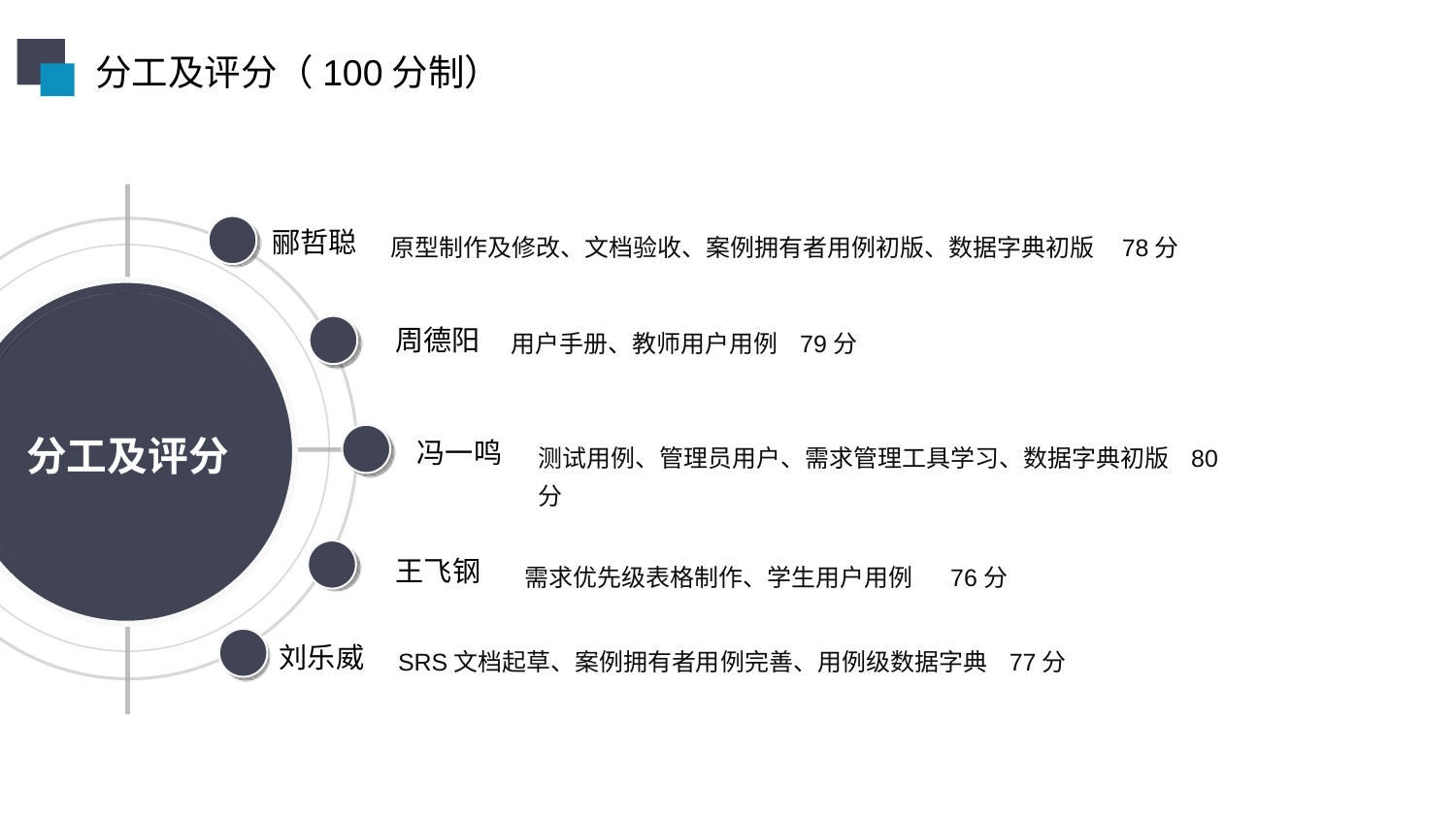

分工及评分（100分制）

原型制作及修改、文档验收、案例拥有者用例初版、数据字典初版    78分
郦哲聪

分工及评分
用户手册、教师用户用例   79分

周德阳

测试用例、管理员用户、需求管理工具学习、数据字典初版   80分
冯一鸣

王飞钢
需求优先级表格制作、学生用户用例      76分

SRS文档起草、案例拥有者用例完善、用例级数据字典   77分
刘乐威